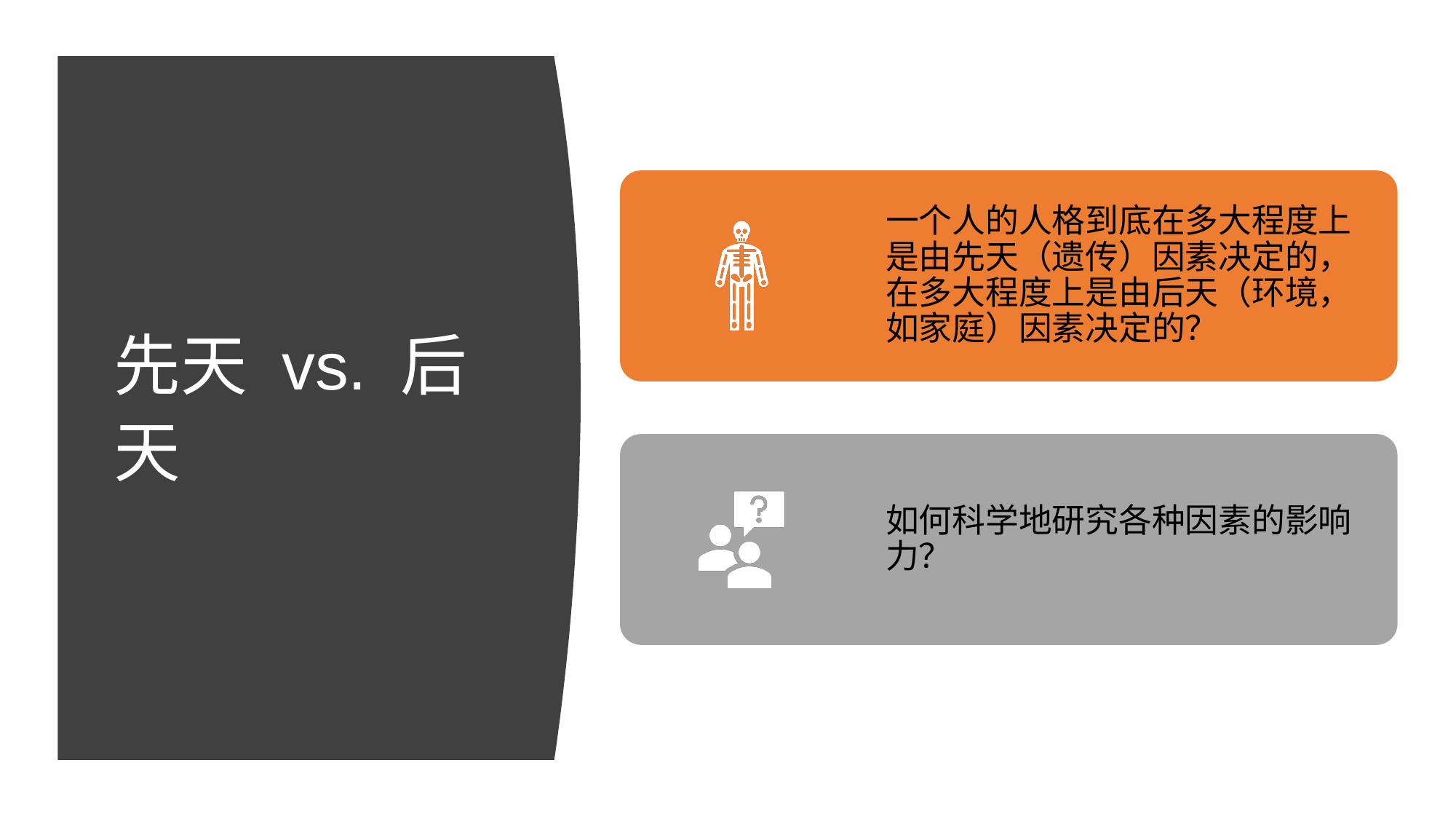

一个人的人格到底在多大程度上是由先天（遗传）因素决定的，在多大程度上是由后天（环境，如家庭）因素决定的？
如何科学地研究各种因素的影响力？

# 先天 vs. 后天